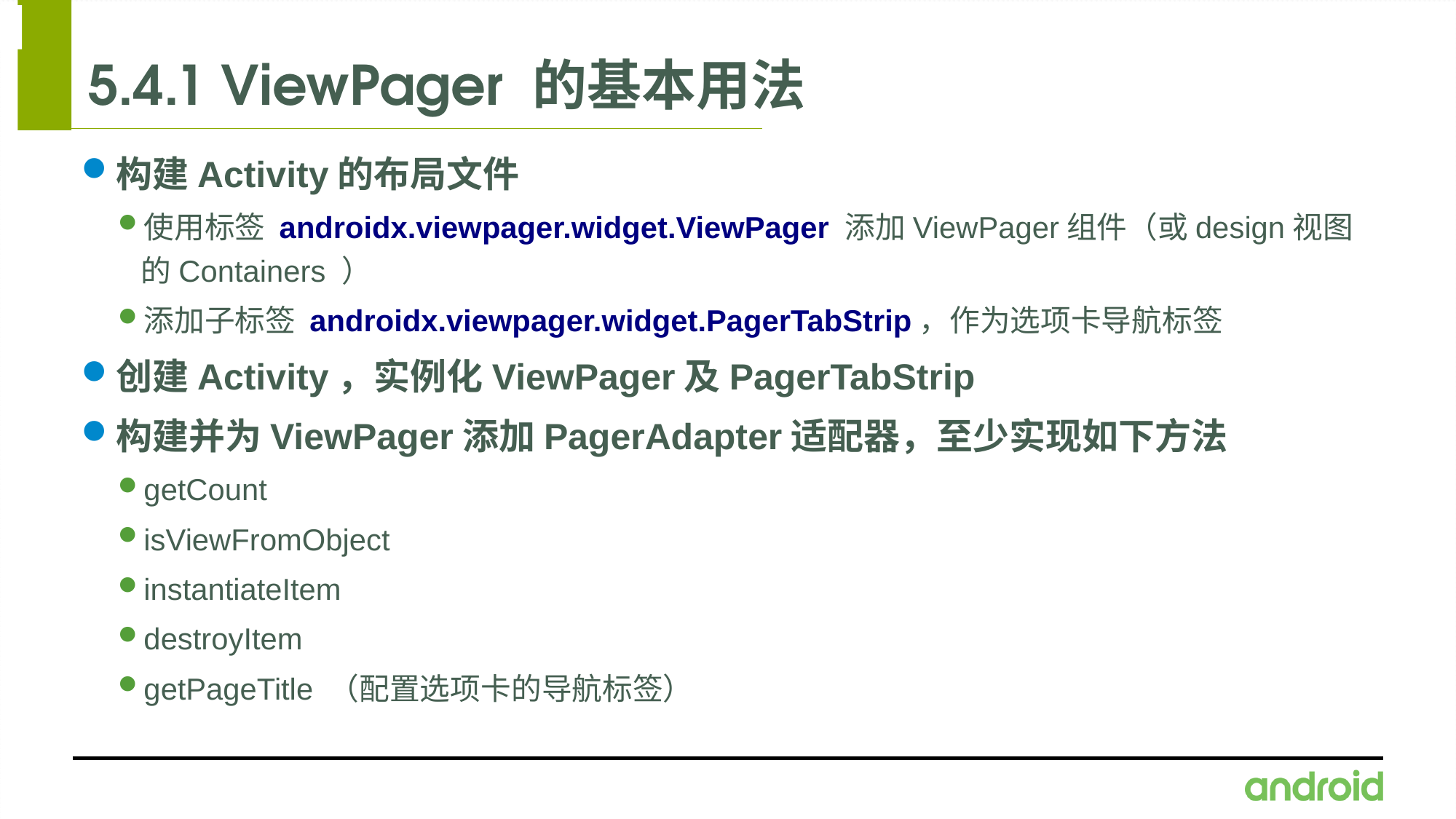

# 5.4.1 ViewPager 的基本用法
构建Activity的布局文件
使用标签 androidx.viewpager.widget.ViewPager 添加ViewPager组件（或design视图的Containers ）
添加子标签 androidx.viewpager.widget.PagerTabStrip，作为选项卡导航标签
创建Activity，实例化ViewPager及PagerTabStrip
构建并为ViewPager添加PagerAdapter适配器，至少实现如下方法
getCount
isViewFromObject
instantiateItem
destroyItem
getPageTitle （配置选项卡的导航标签）